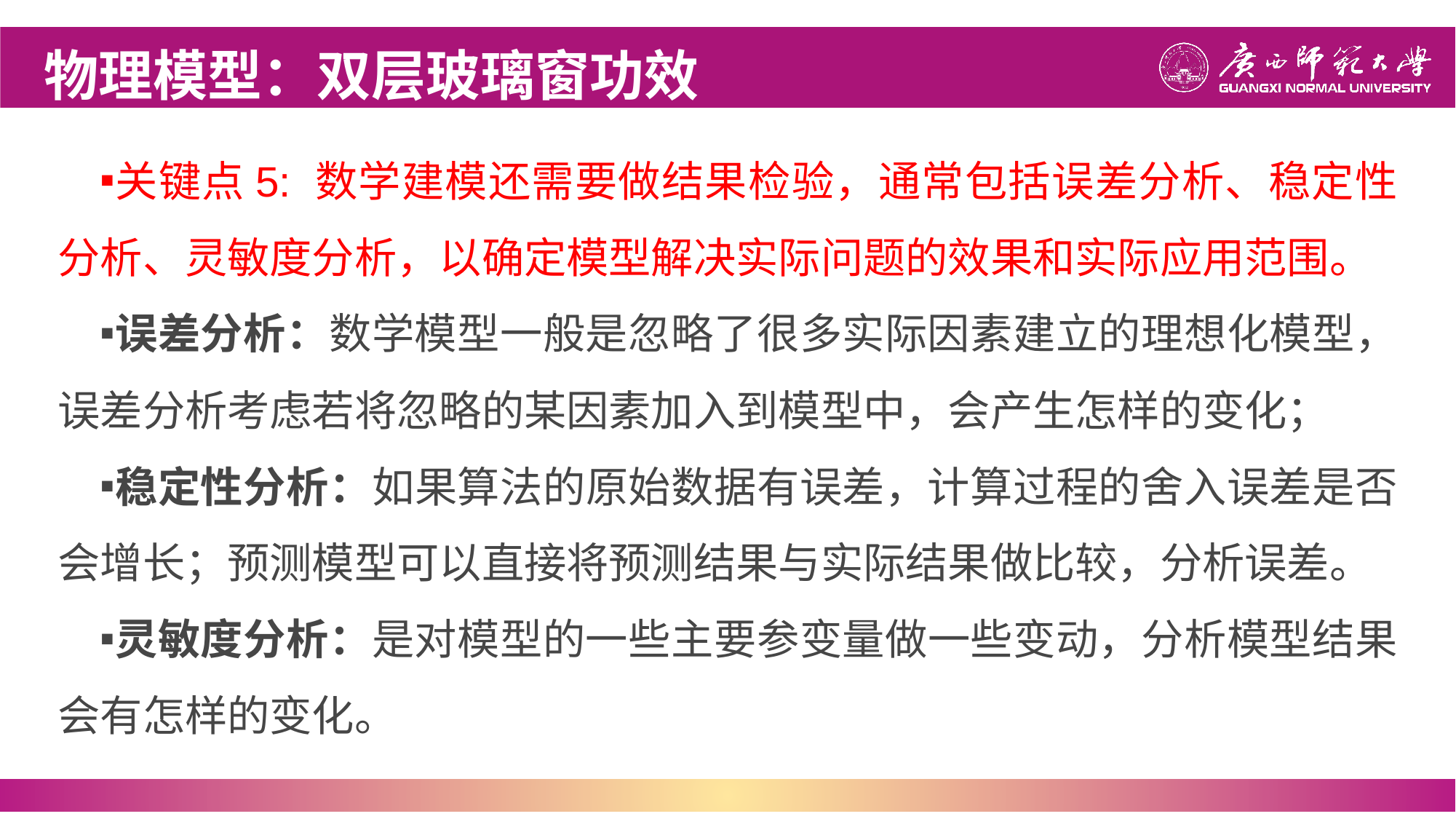

物理模型：双层玻璃窗功效
关键点5: 数学建模还需要做结果检验，通常包括误差分析、稳定性分析、灵敏度分析，以确定模型解决实际问题的效果和实际应用范围。
误差分析：数学模型一般是忽略了很多实际因素建立的理想化模型，误差分析考虑若将忽略的某因素加入到模型中，会产生怎样的变化；
稳定性分析：如果算法的原始数据有误差，计算过程的舍入误差是否会增长；预测模型可以直接将预测结果与实际结果做比较，分析误差。
灵敏度分析：是对模型的一些主要参变量做一些变动，分析模型结果会有怎样的变化。